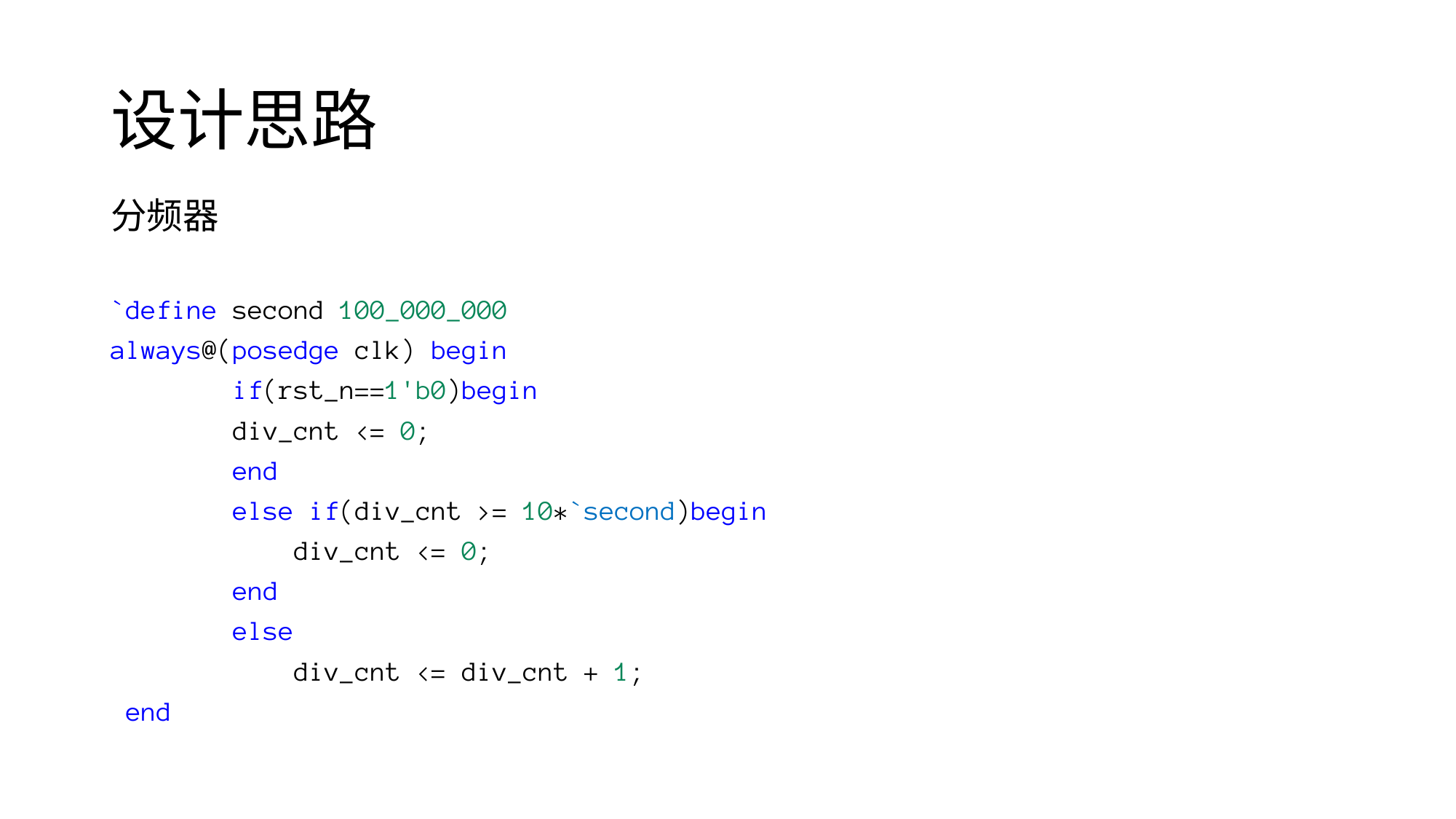

# 设计思路
分频器

`define second 100_000_000
always@(posedge clk) begin
        if(rst_n==1'b0)begin
        div_cnt <= 0;
        end
        else if(div_cnt >= 10*`second)begin
            div_cnt <= 0;
        end
        else
            div_cnt <= div_cnt + 1;
 end